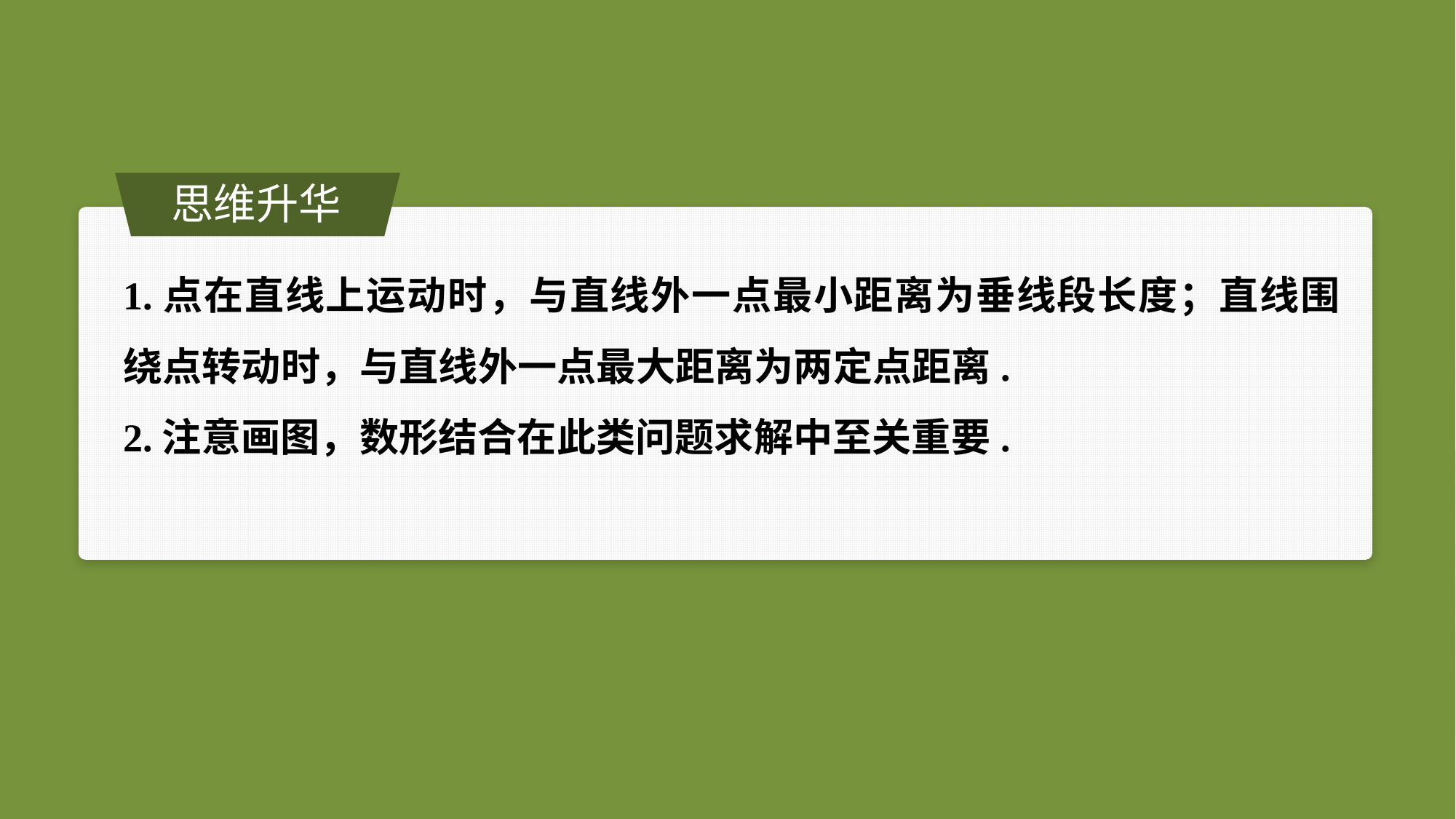

思维升华

1.点在直线上运动时，与直线外一点最小距离为垂线段长度；直线围绕点转动时，与直线外一点最大距离为两定点距离.
2.注意画图，数形结合在此类问题求解中至关重要.